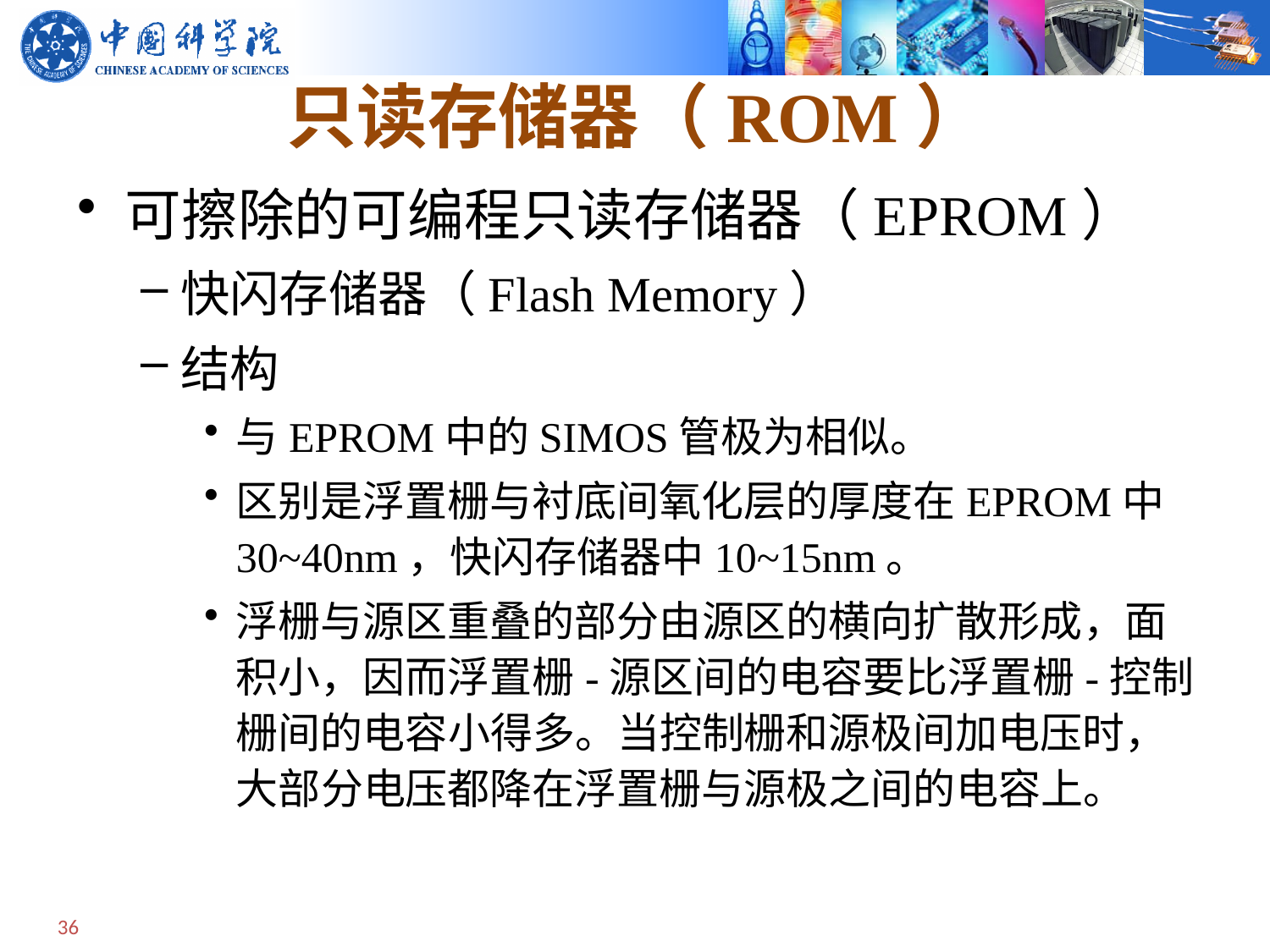

# 只读存储器（ROM）
可擦除的可编程只读存储器（EPROM）
快闪存储器（Flash Memory）
结构
与EPROM中的SIMOS管极为相似。
区别是浮置栅与衬底间氧化层的厚度在EPROM中30~40nm，快闪存储器中10~15nm。
浮栅与源区重叠的部分由源区的横向扩散形成，面积小，因而浮置栅-源区间的电容要比浮置栅-控制栅间的电容小得多。当控制栅和源极间加电压时，大部分电压都降在浮置栅与源极之间的电容上。